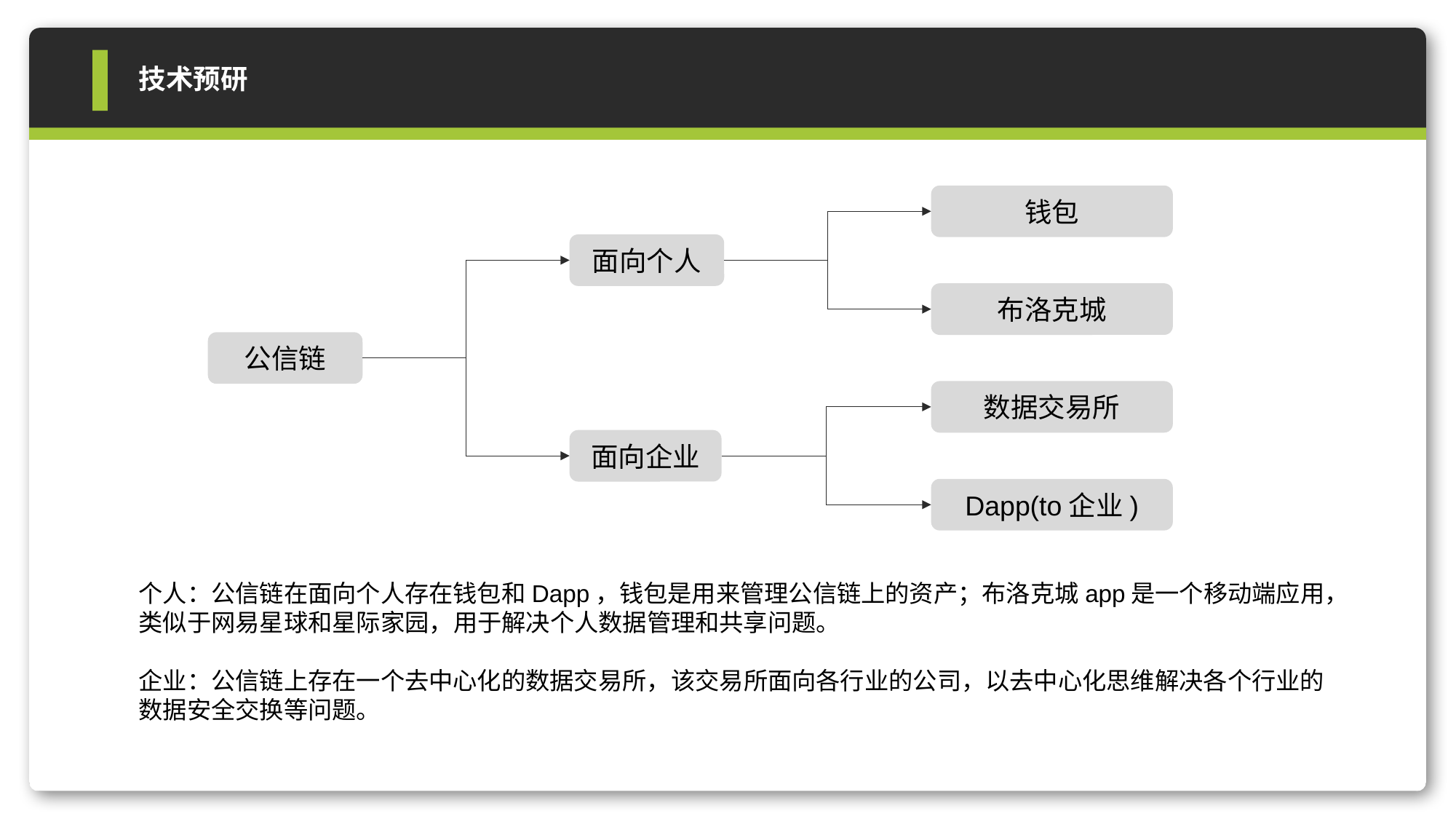

技术预研
钱包
布洛克城
数据交易所
Dapp(to企业)
面向个人
面向企业
公信链
个人：公信链在面向个人存在钱包和Dapp，钱包是用来管理公信链上的资产；布洛克城app是一个移动端应用，类似于网易星球和星际家园，用于解决个人数据管理和共享问题。

企业：公信链上存在一个去中心化的数据交易所，该交易所面向各行业的公司，以去中心化思维解决各个行业的数据安全交换等问题。